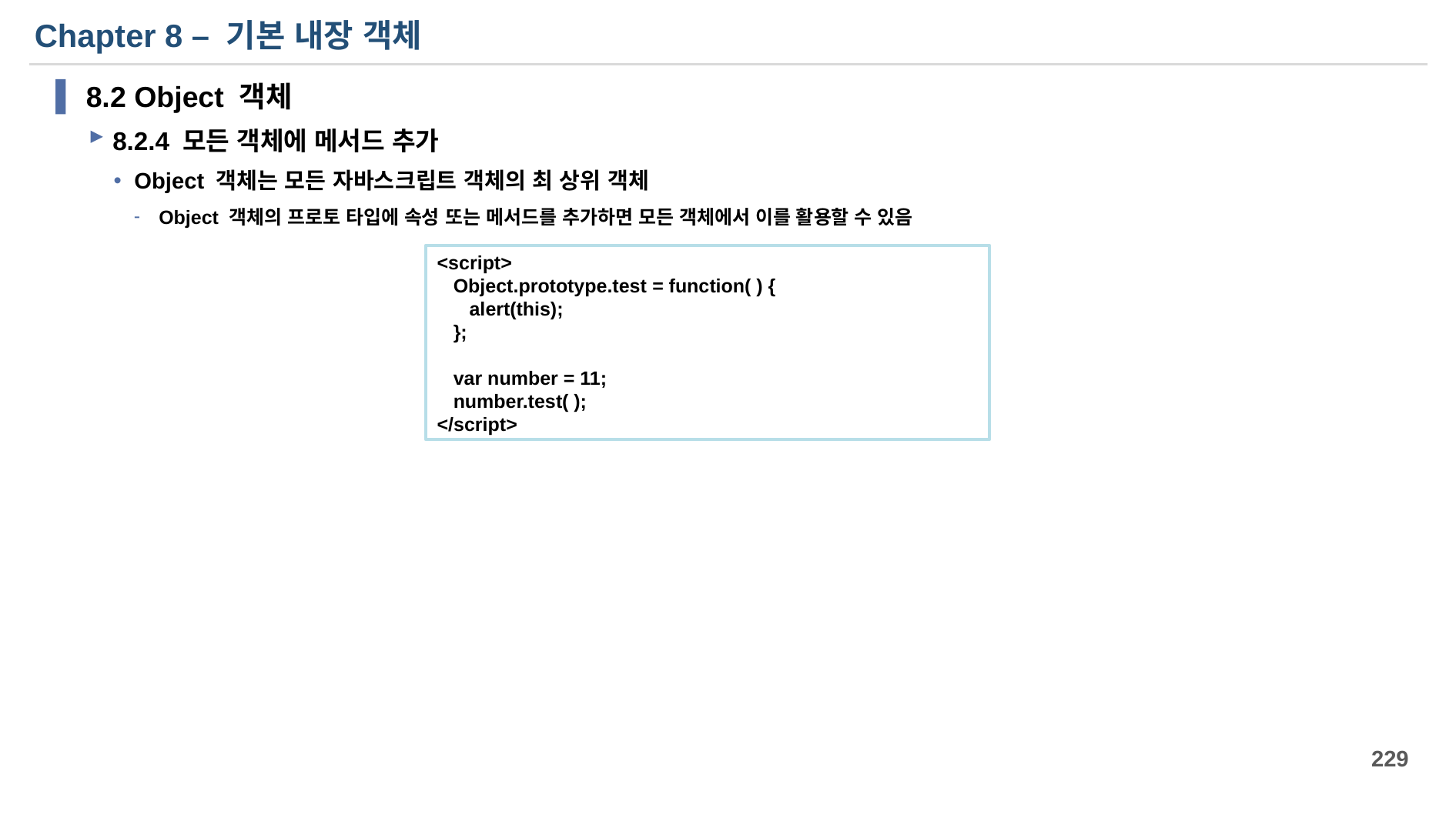

# Chapter 8 – 기본 내장 객체
8.2 Object 객체
8.2.4 모든 객체에 메서드 추가
Object 객체는 모든 자바스크립트 객체의 최 상위 객체
Object 객체의 프로토 타입에 속성 또는 메서드를 추가하면 모든 객체에서 이를 활용할 수 있음
<script>
   Object.prototype.test = function( ) {
      alert(this);
   };

   var number = 11;
   number.test( );
</script>
229